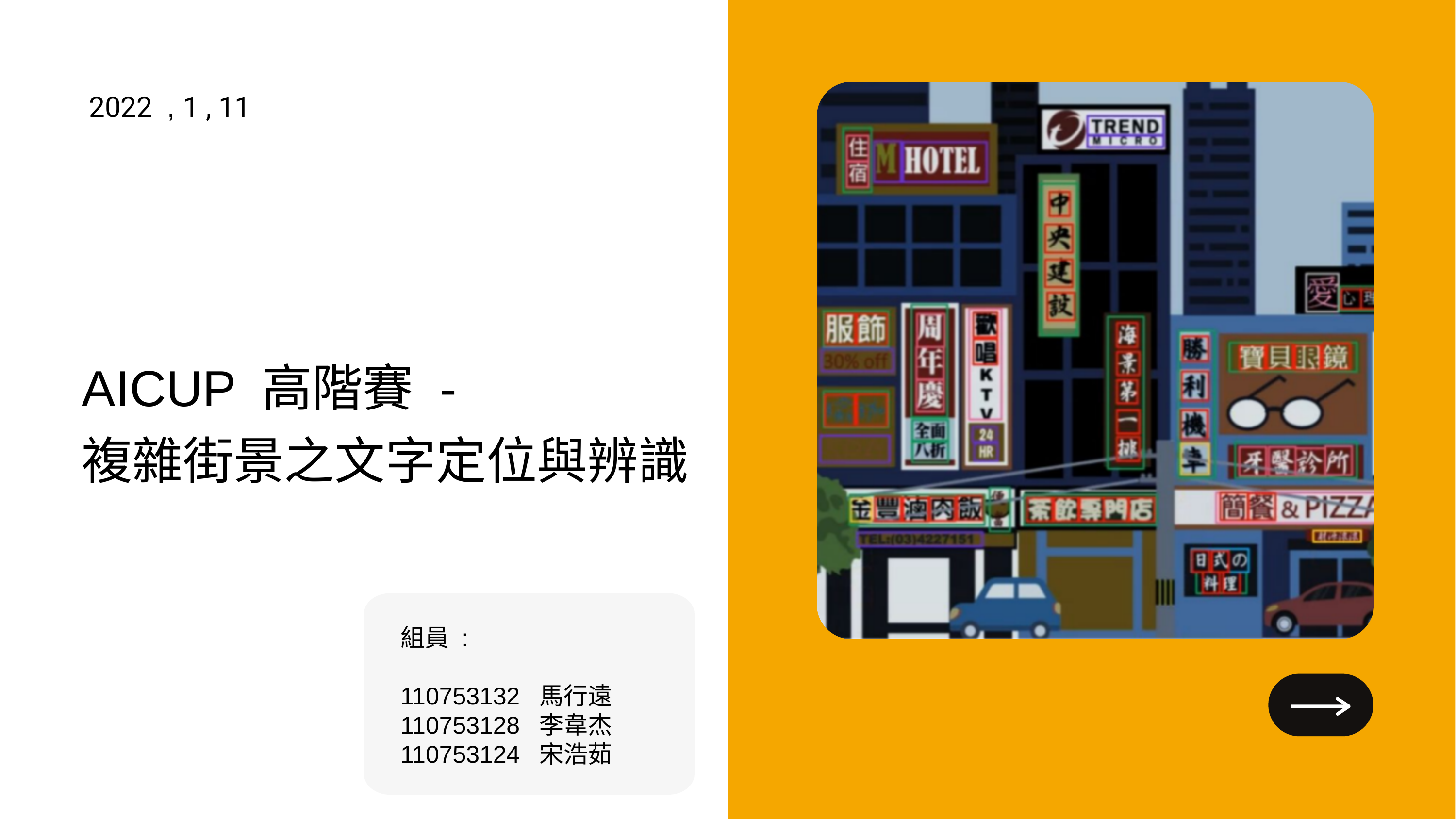

2022  , 1 , 11

AICUP 高階賽 -
複雜街景之文字定位與辨識

組員 :

110753132  馬行遠110753128  李韋杰
110753124  宋浩茹